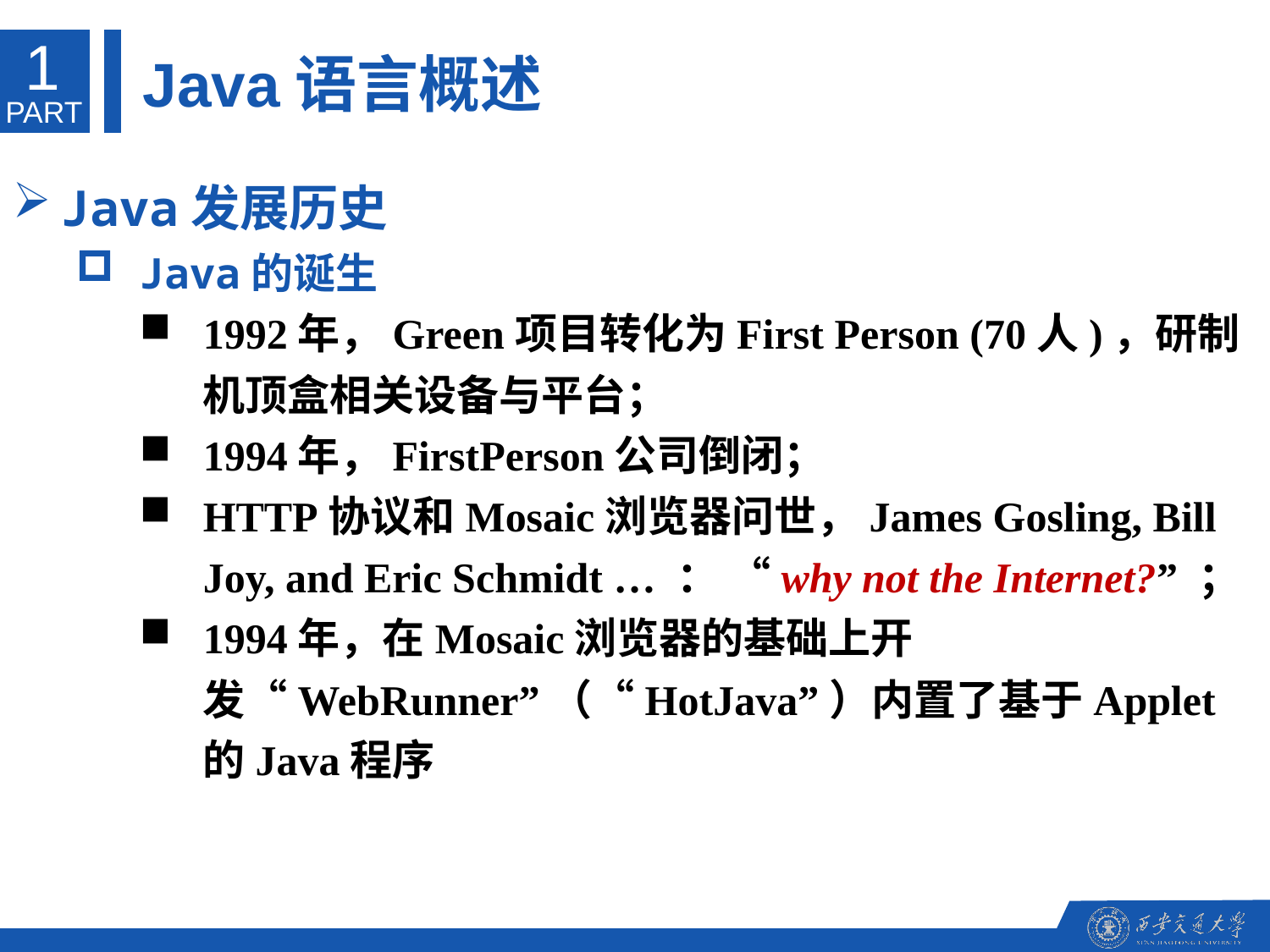

1
Java语言概述
PART
Java发展历史
Java的诞生
1992年，Green项目转化为First Person (70人)，研制机顶盒相关设备与平台；
1994年，FirstPerson公司倒闭；
HTTP协议和Mosaic浏览器问世，James Gosling, Bill Joy, and Eric Schmidt … ： “why not the Internet?” ；
1994年，在Mosaic浏览器的基础上开发“WebRunner”（“HotJava”）内置了基于Applet的Java程序